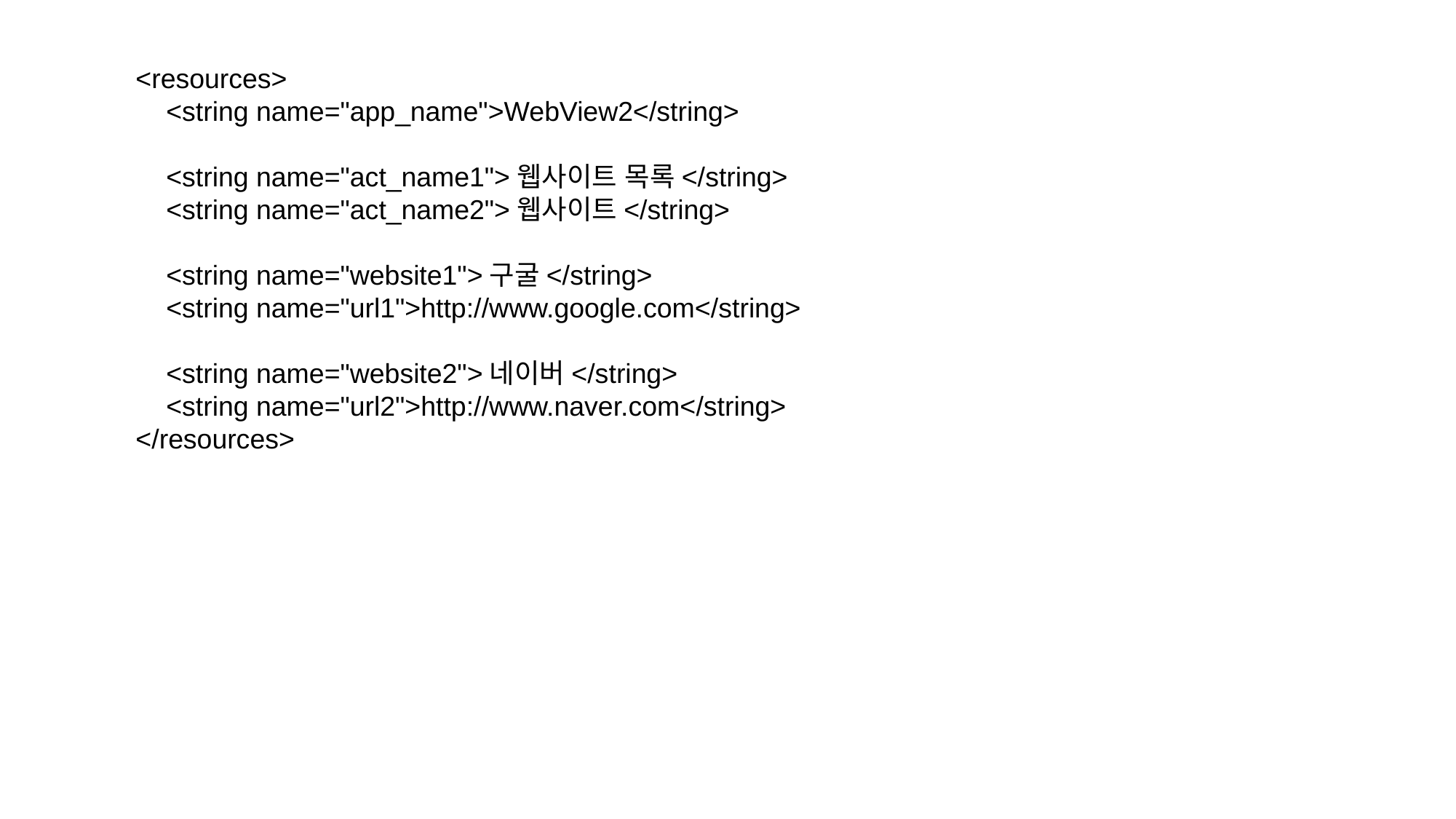

<resources>
    <string name="app_name">WebView2</string>

    <string name="act_name1">웹사이트 목록</string>
    <string name="act_name2">웹사이트</string>

    <string name="website1">구굴</string>
    <string name="url1">http://www.google.com</string>

    <string name="website2">네이버</string>
    <string name="url2">http://www.naver.com</string>
</resources>